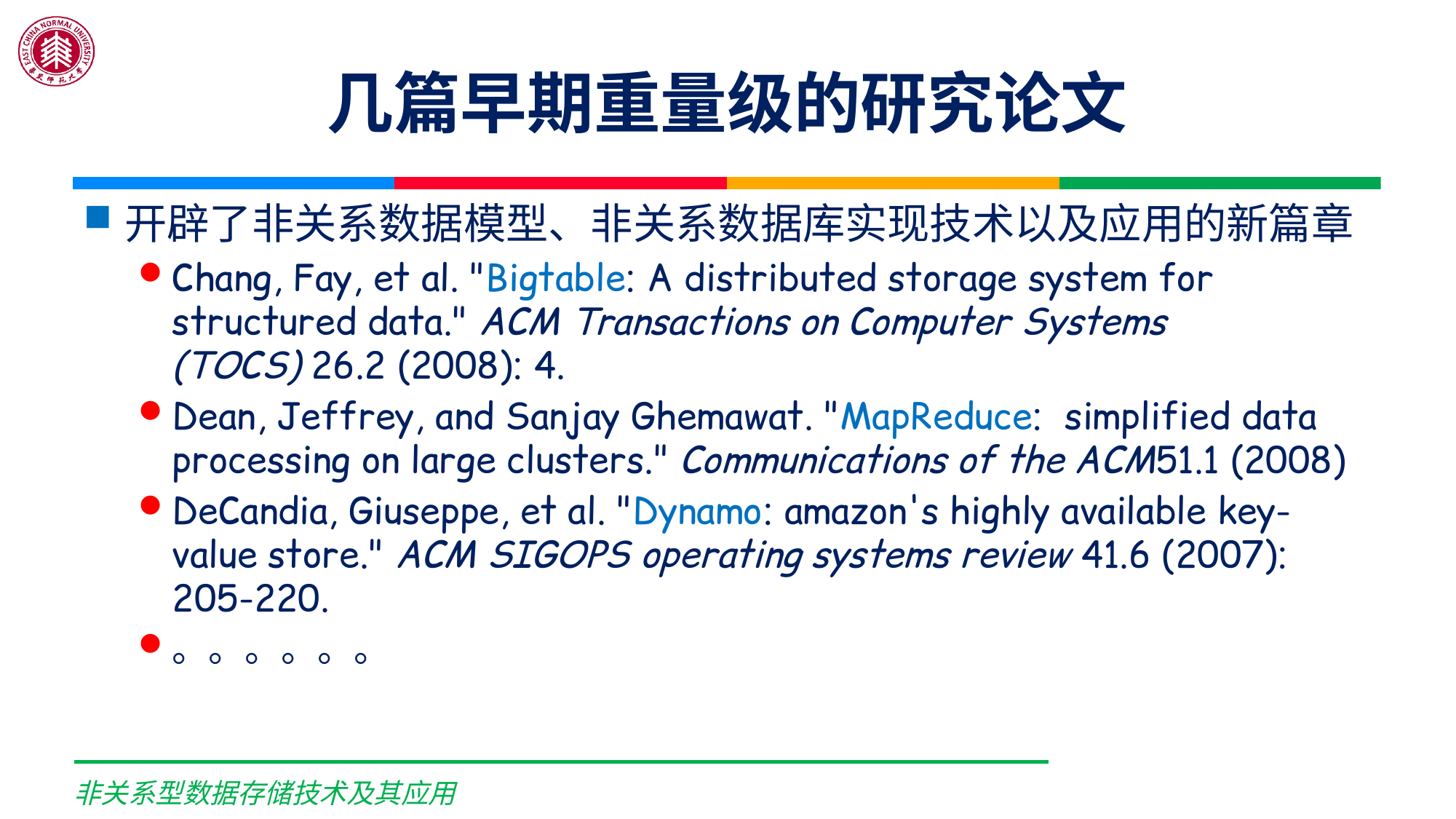

# 几篇早期重量级的研究论文
开辟了非关系数据模型、非关系数据库实现技术以及应用的新篇章
Chang, Fay, et al. "Bigtable: A distributed storage system for structured data." ACM Transactions on Computer Systems (TOCS) 26.2 (2008): 4.
Dean, Jeffrey, and Sanjay Ghemawat. "MapReduce:  simplified data processing on large clusters." Communications of the ACM51.1 (2008)
DeCandia, Giuseppe, et al. "Dynamo: amazon's highly available key-value store." ACM SIGOPS operating systems review 41.6 (2007): 205-220.
。。。。。。